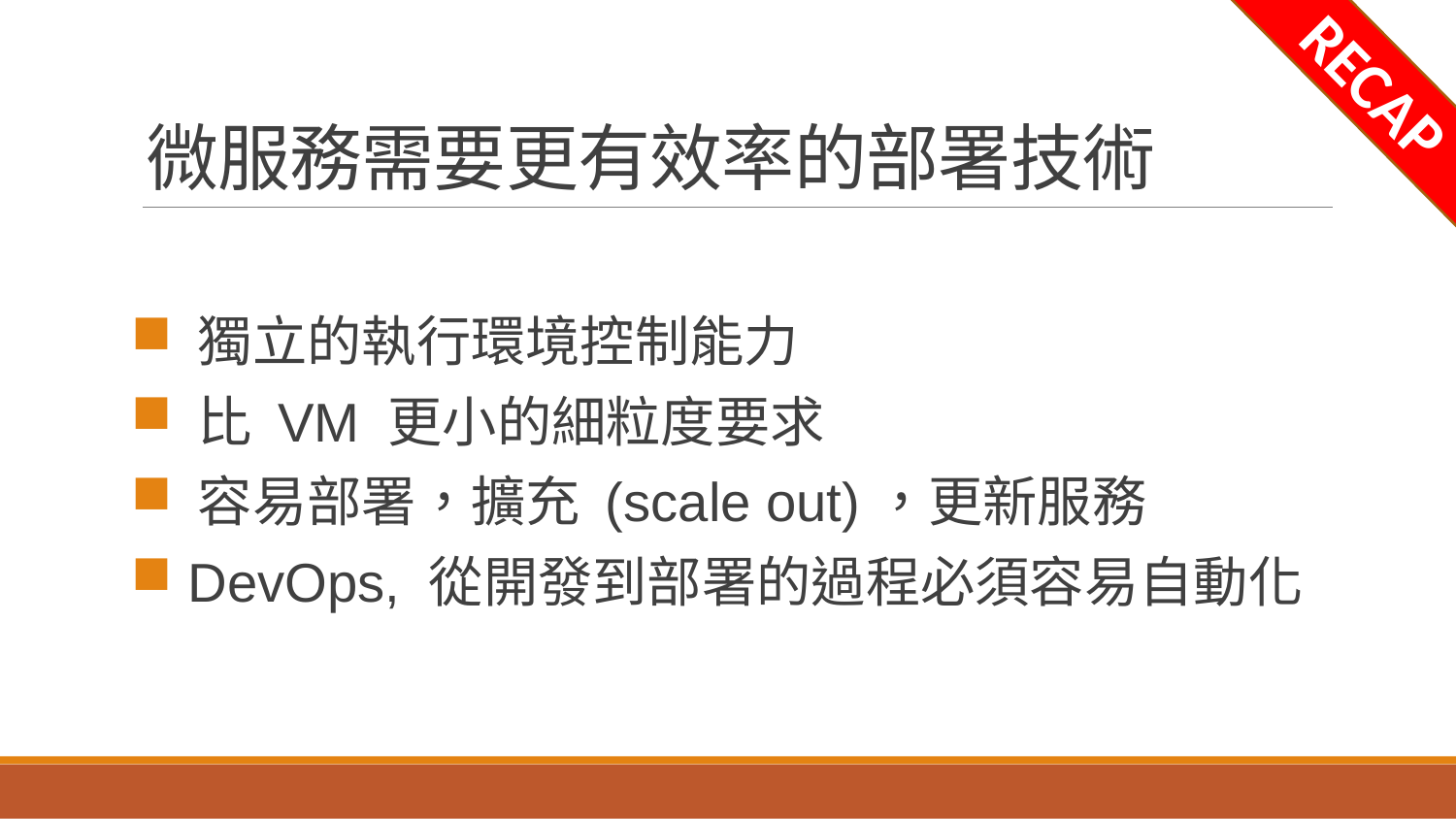

# 微服務需要更有效率的部署技術
RECAP

 獨立的執行環境控制能力
 比 VM 更小的細粒度要求
 容易部署，擴充 (scale out)，更新服務
 DevOps, 從開發到部署的過程必須容易自動化